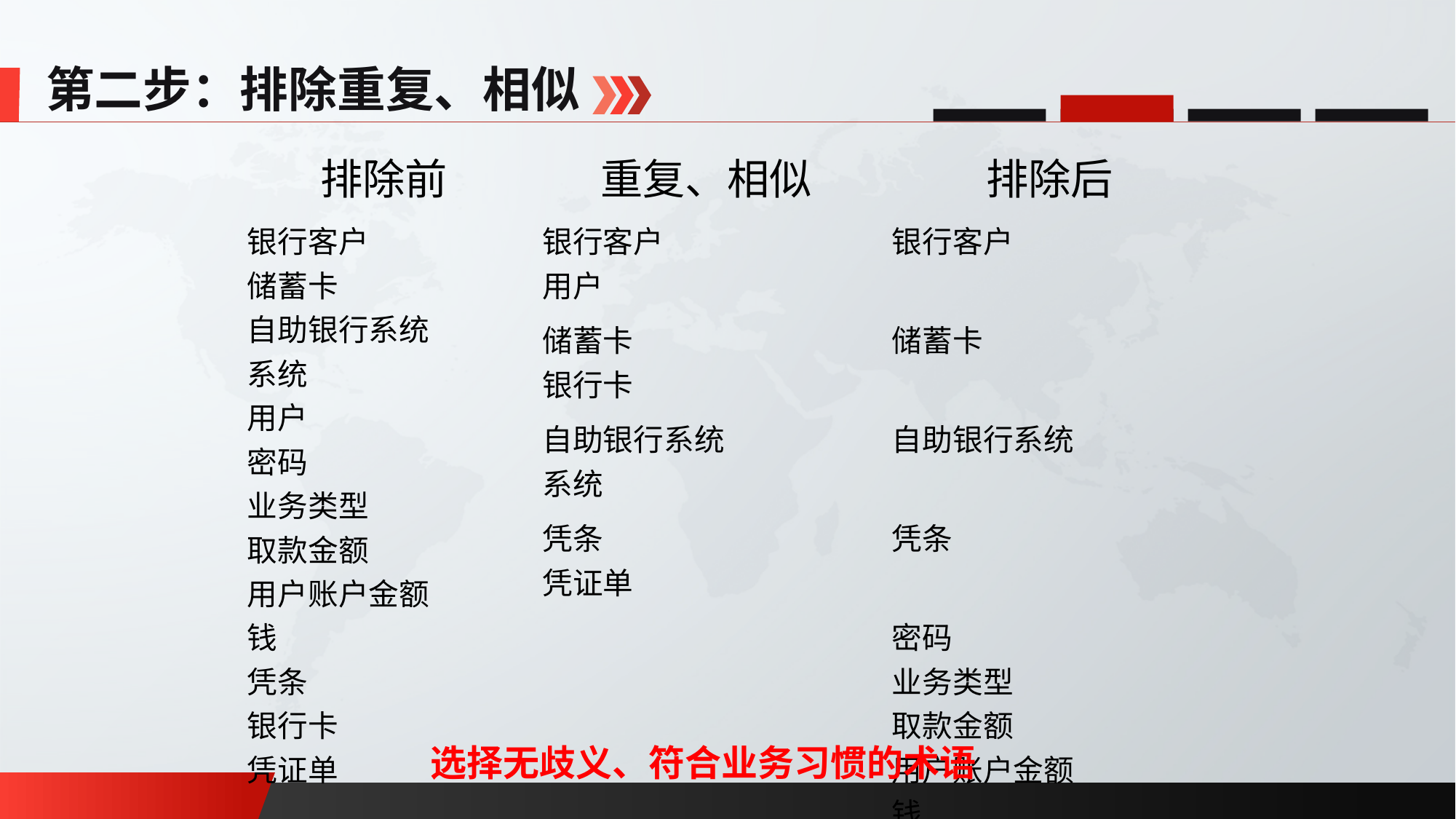

第二步：排除重复、相似

| 排除前 | 重复、相似 | 排除后 |
| --- | --- | --- |
| 银行客户 储蓄卡 自助银行系统 系统 用户 密码 业务类型 取款金额 用户账户金额 钱 凭条 银行卡 凭证单 | 银行客户 用户 | 银行客户 |
|  | 储蓄卡 银行卡 | 储蓄卡 |
|  | 自助银行系统 系统 | 自助银行系统 |
|  | 凭条 凭证单 | 凭条 |
|  |  | 密码 业务类型 取款金额 用户账户金额 钱 |
选择无歧义、符合业务习惯的术语